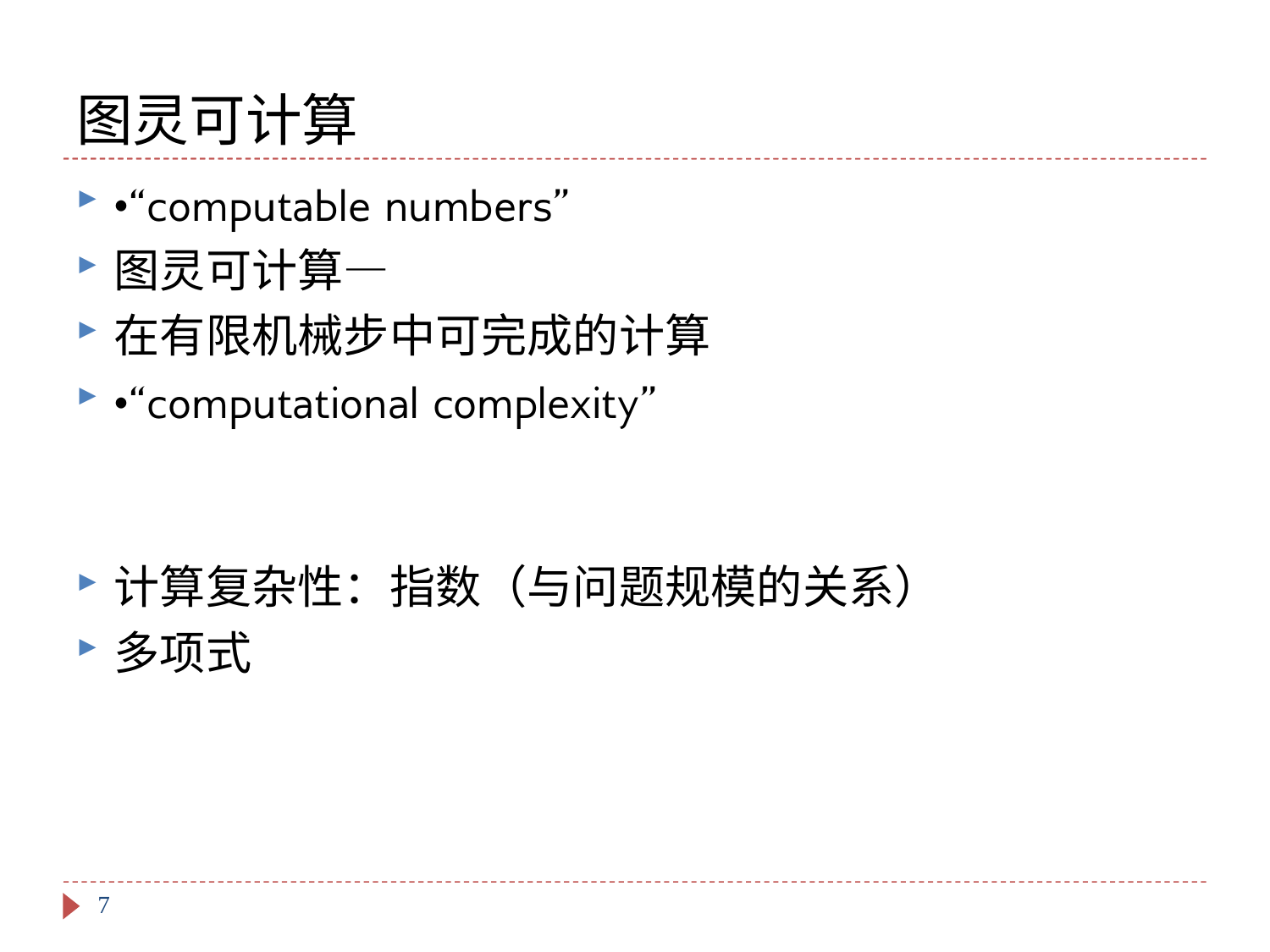

# 图灵可计算
•“computable numbers”
图灵可计算—
在有限机械步中可完成的计算
•“computational complexity”

计算复杂性：指数（与问题规模的关系）
多项式

7